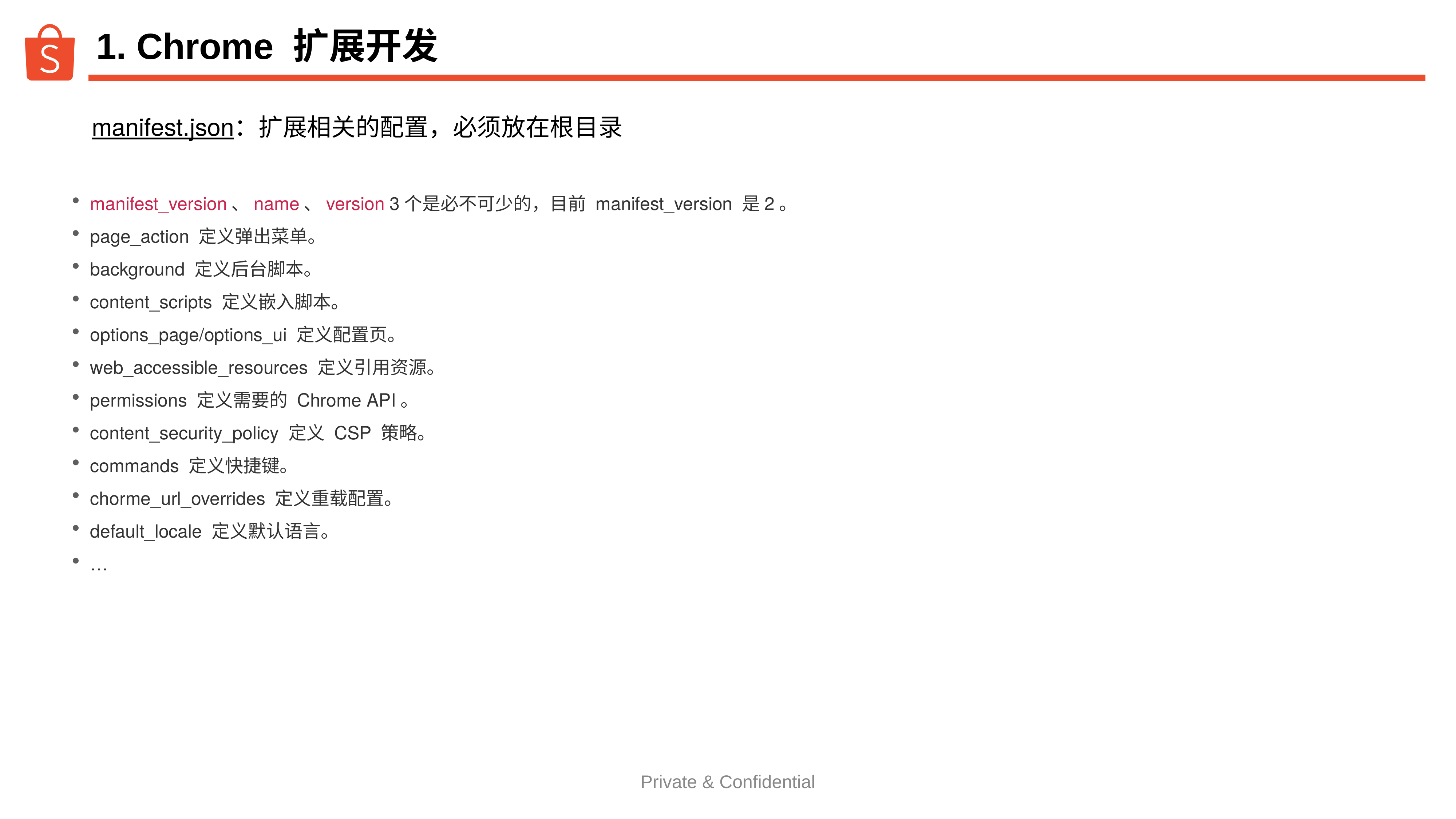

# 1. Chrome 扩展开发
manifest.json：扩展相关的配置，必须放在根目录
manifest_version、name、version 3个是必不可少的，目前 manifest_version 是2。
page_action 定义弹出菜单。
background 定义后台脚本。
content_scripts 定义嵌入脚本。
options_page/options_ui 定义配置页。
web_accessible_resources 定义引用资源。
permissions 定义需要的 Chrome API。
content_security_policy 定义 CSP 策略。
commands 定义快捷键。
chorme_url_overrides 定义重载配置。
default_locale 定义默认语言。
…
Private & Confidential
4